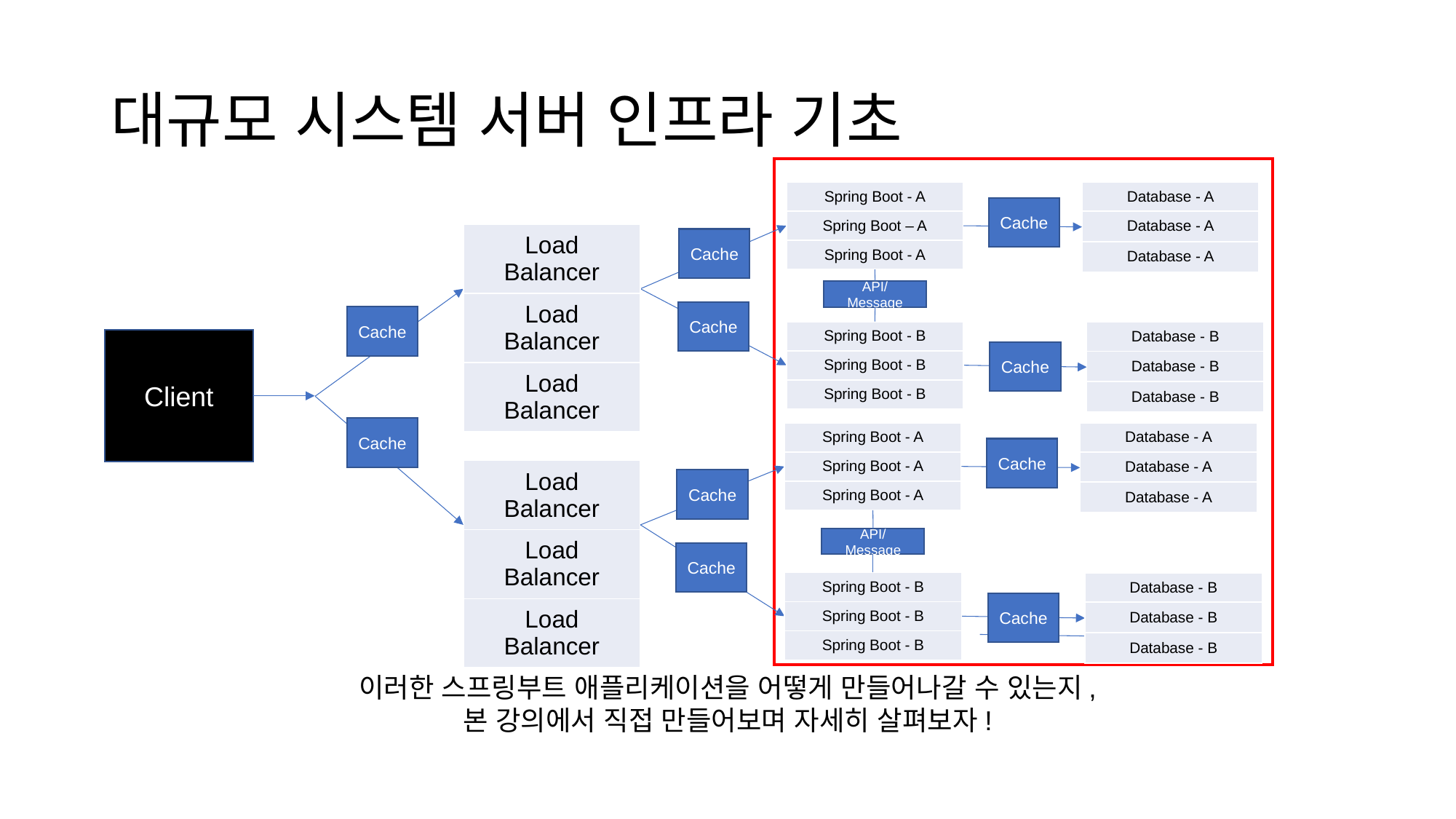

# 대규모 시스템 서버 인프라 기초

| Spring Boot - A |
| --- |
| Spring Boot – A |
| Spring Boot - A |
| Database - A |
| --- |
| Database - A |
| Database - A |
Cache
| Load Balancer |
| --- |
| Load Balancer |
| Load Balancer |
Cache
API/Message
Cache
Cache
| Spring Boot - B |
| --- |
| Spring Boot - B |
| Spring Boot - B |
| Database - B |
| --- |
| Database - B |
| Database - B |
Client
Cache
Cache
| Spring Boot - A |
| --- |
| Spring Boot - A |
| Spring Boot - A |
| Database - A |
| --- |
| Database - A |
| Database - A |
Cache
| Load Balancer |
| --- |
| Load Balancer |
| Load Balancer |
Cache
API/Message
Cache
| Spring Boot - B |
| --- |
| Spring Boot - B |
| Spring Boot - B |
| Database - B |
| --- |
| Database - B |
| Database - B |
Cache
이러한 스프링부트 애플리케이션을 어떻게 만들어나갈 수 있는지,
본 강의에서 직접 만들어보며 자세히 살펴보자!